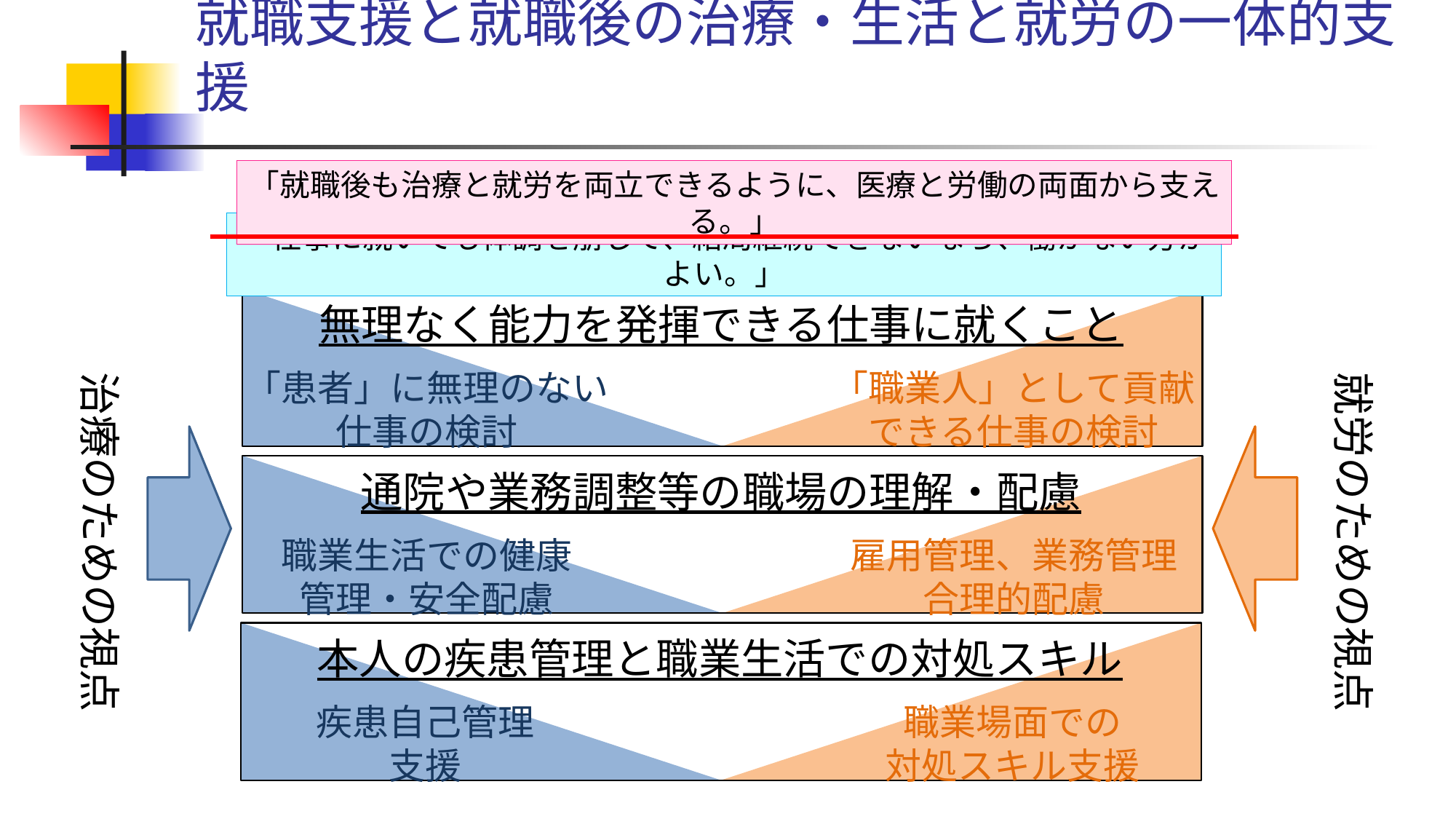

# 就職支援と就職後の治療・生活と就労の一体的支援
「就職後も治療と就労を両立できるように、医療と労働の両面から支える。」
「仕事に就いても体調を崩して、結局継続できないなら、働かない方がよい。」

無理なく能力を発揮できる仕事に就くこと
「患者」に無理のない
仕事の検討
「職業人」として貢献
できる仕事の検討
治療のための視点
就労のための視点

通院や業務調整等の職場の理解・配慮
職業生活での健康
管理・安全配慮
雇用管理、業務管理
合理的配慮

本人の疾患管理と職業生活での対処スキル
疾患自己管理
支援
職業場面での
対処スキル支援